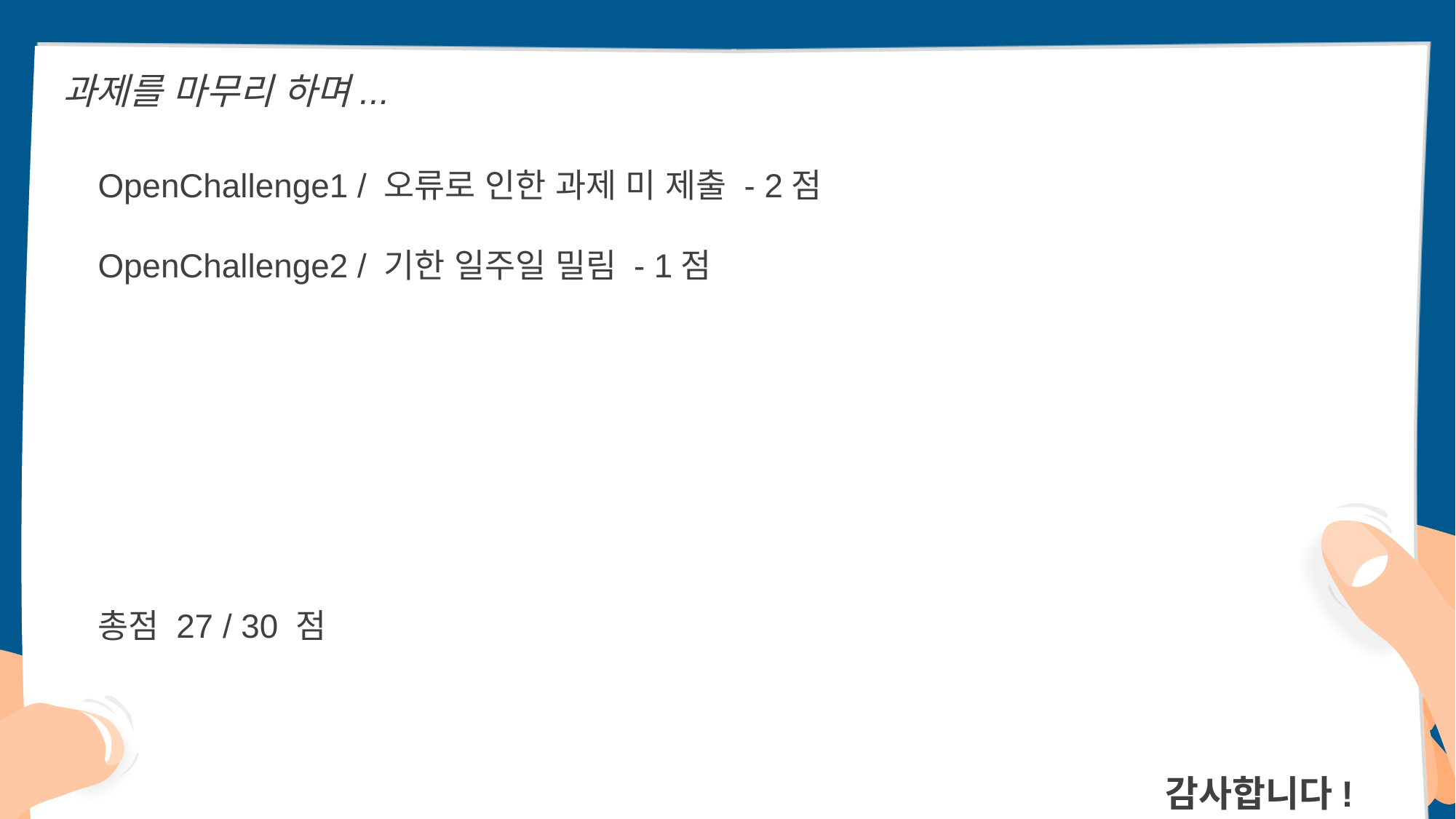

과제를 마무리 하며...
OpenChallenge1 / 오류로 인한 과제 미 제출 - 2점

OpenChallenge2 / 기한 일주일 밀림 - 1점

총점 27 / 30 점
감사합니다!